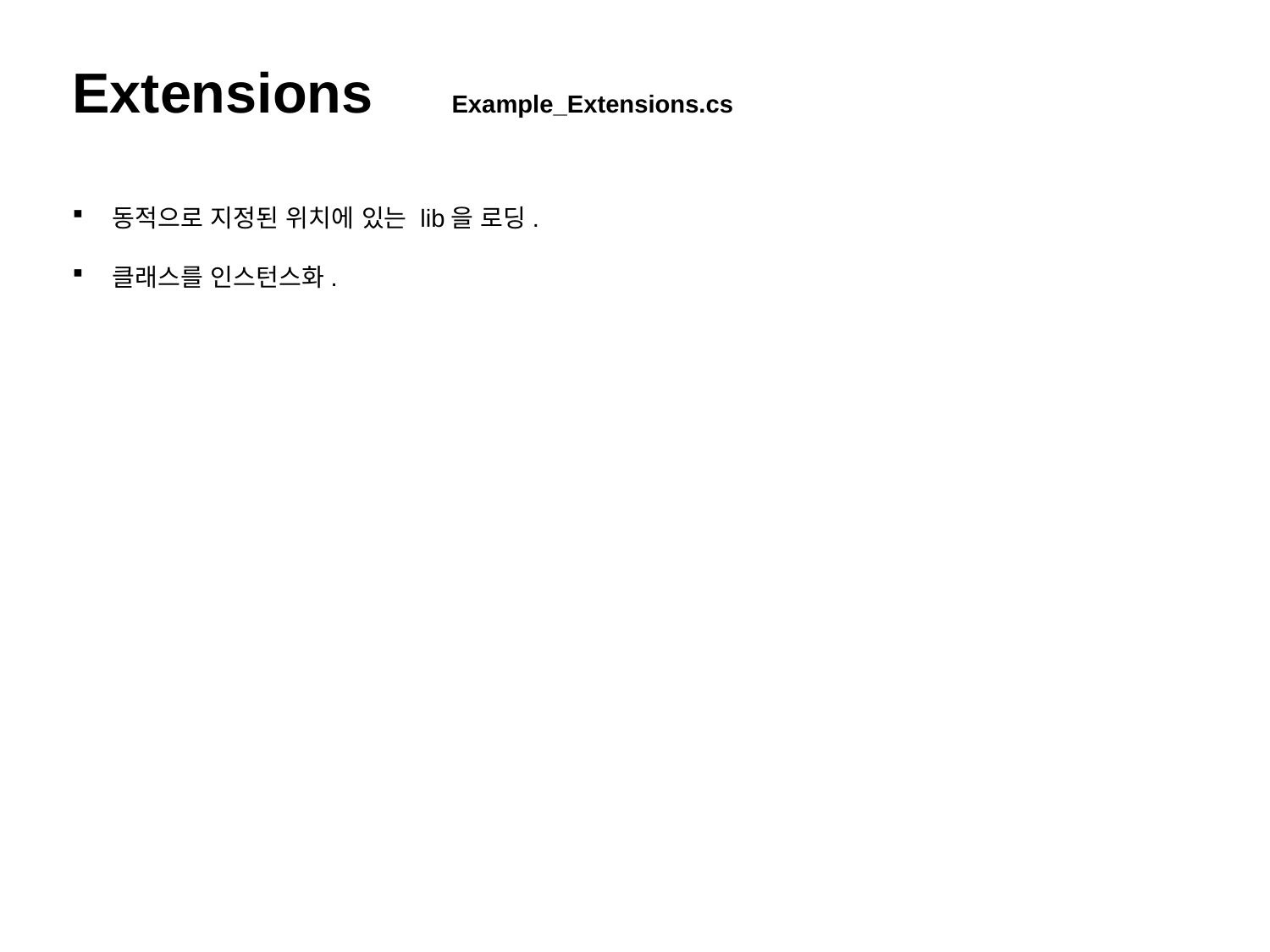

Extensions     Example_Extensions.cs
동적으로 지정된 위치에 있는 lib을 로딩.
클래스를 인스턴스화.